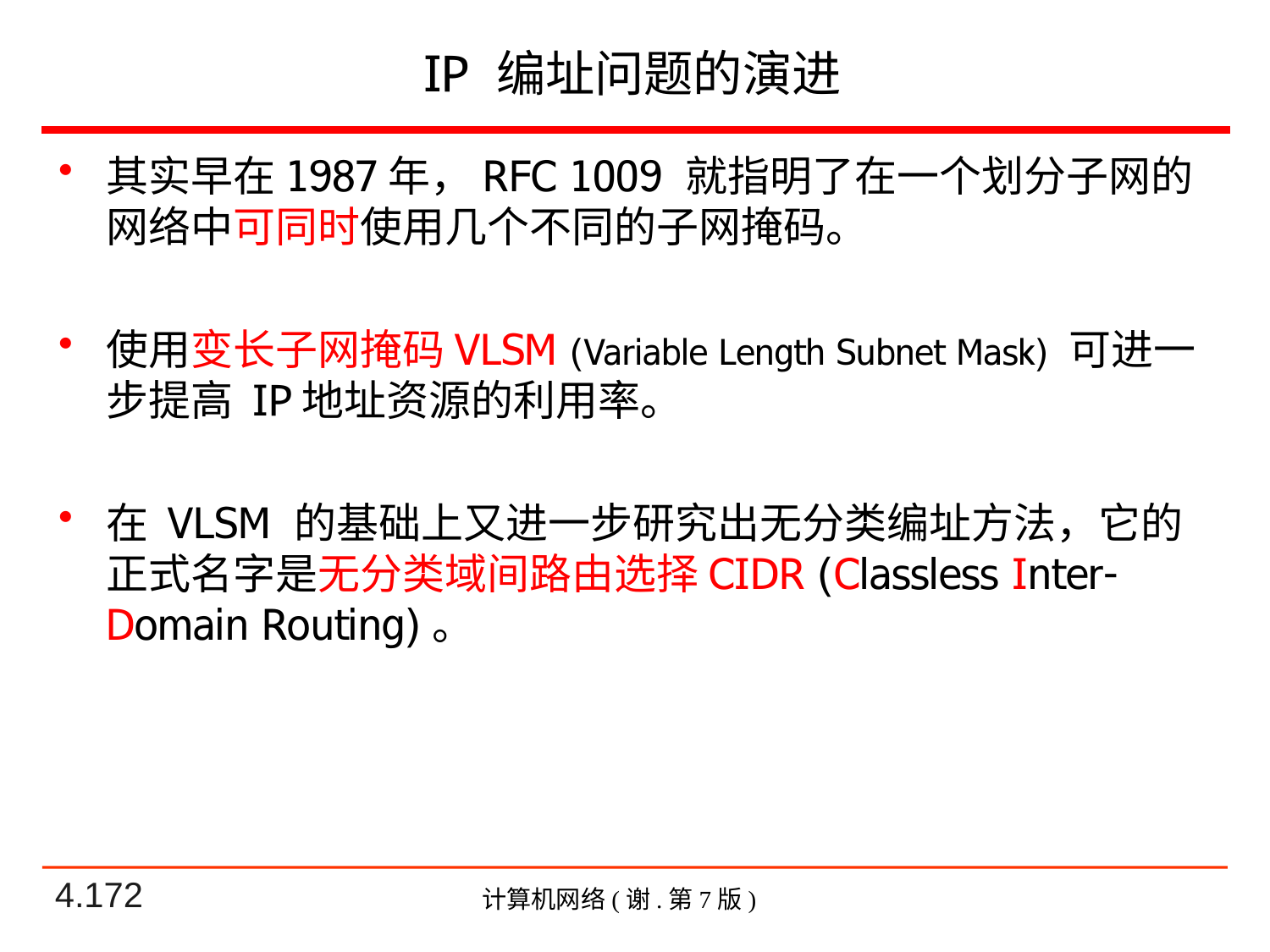

# IP 编址问题的演进
其实早在1987年，RFC 1009 就指明了在一个划分子网的网络中可同时使用几个不同的子网掩码。

使用变长子网掩码VLSM (Variable Length Subnet Mask) 可进一步提高 IP地址资源的利用率。

在 VLSM 的基础上又进一步研究出无分类编址方法，它的正式名字是无分类域间路由选择CIDR (Classless Inter-Domain Routing)。